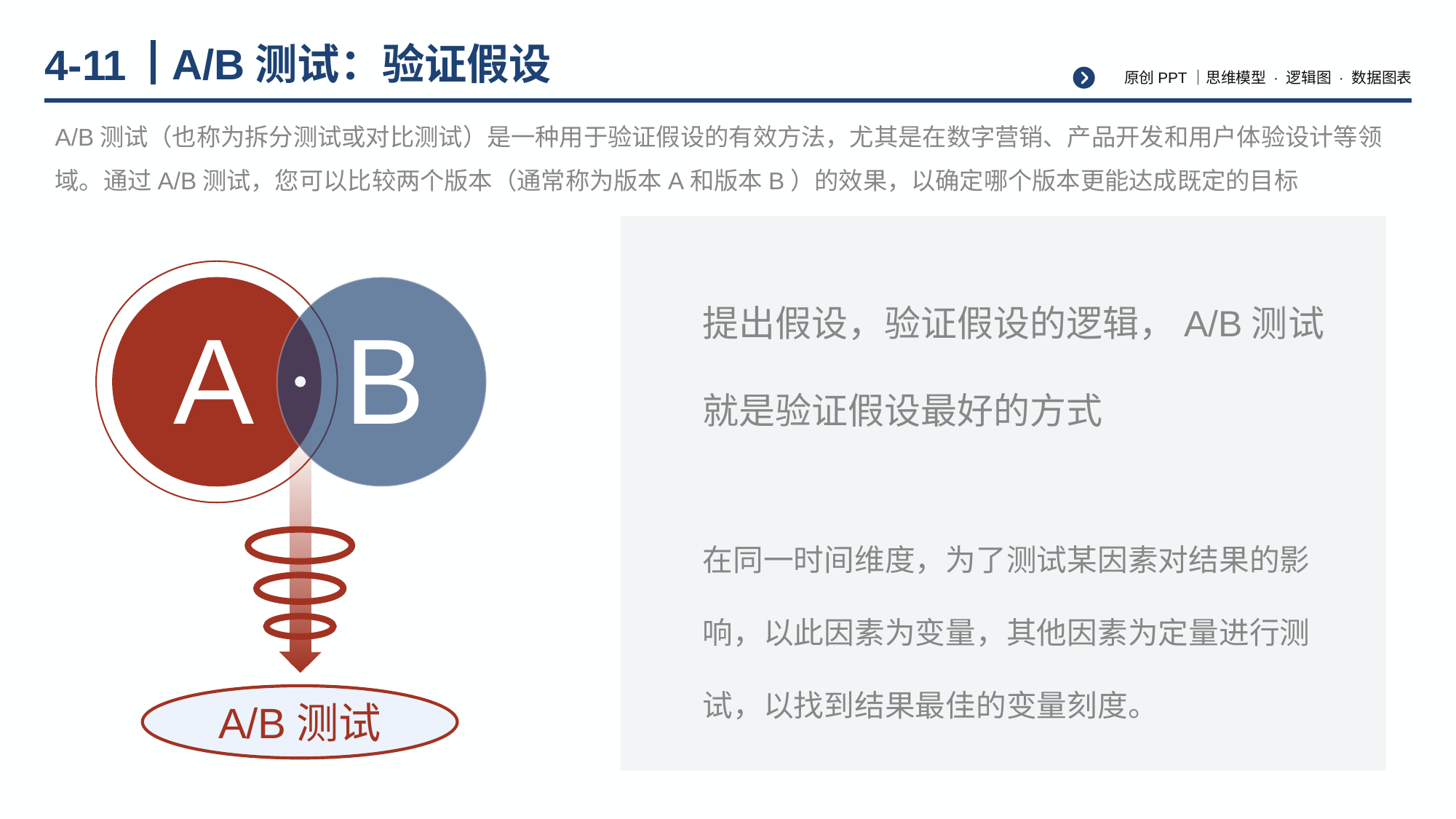

# A/B测试：验证假设
4-11
A/B测试（也称为拆分测试或对比测试）是一种用于验证假设的有效方法，尤其是在数字营销、产品开发和用户体验设计等领域。通过A/B测试，您可以比较两个版本（通常称为版本A和版本B）的效果，以确定哪个版本更能达成既定的目标

提出假设，验证假设的逻辑，A/B测试就是验证假设最好的方式

在同一时间维度，为了测试某因素对结果的影响，以此因素为变量，其他因素为定量进行测试，以找到结果最佳的变量刻度。

A
B

A/B测试